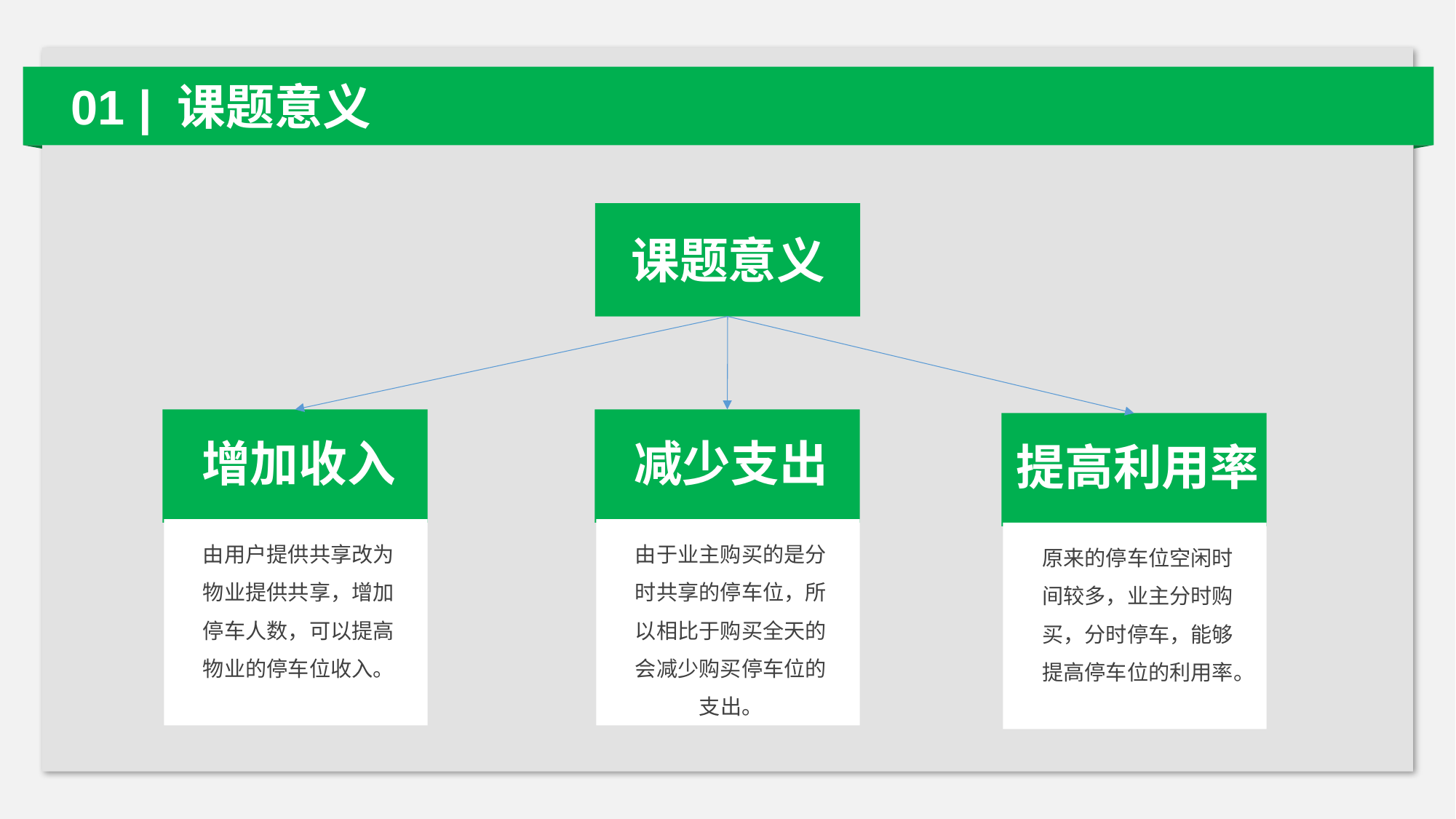

01 | 课题意义

课题意义

增加收入
减少支出
提高利用率

由用户提供共享改为物业提供共享，增加停车人数，可以提高物业的停车位收入。
由于业主购买的是分时共享的停车位，所以相比于购买全天的会减少购买停车位的支出。

原来的停车位空闲时间较多，业主分时购买，分时停车，能够提高停车位的利用率。